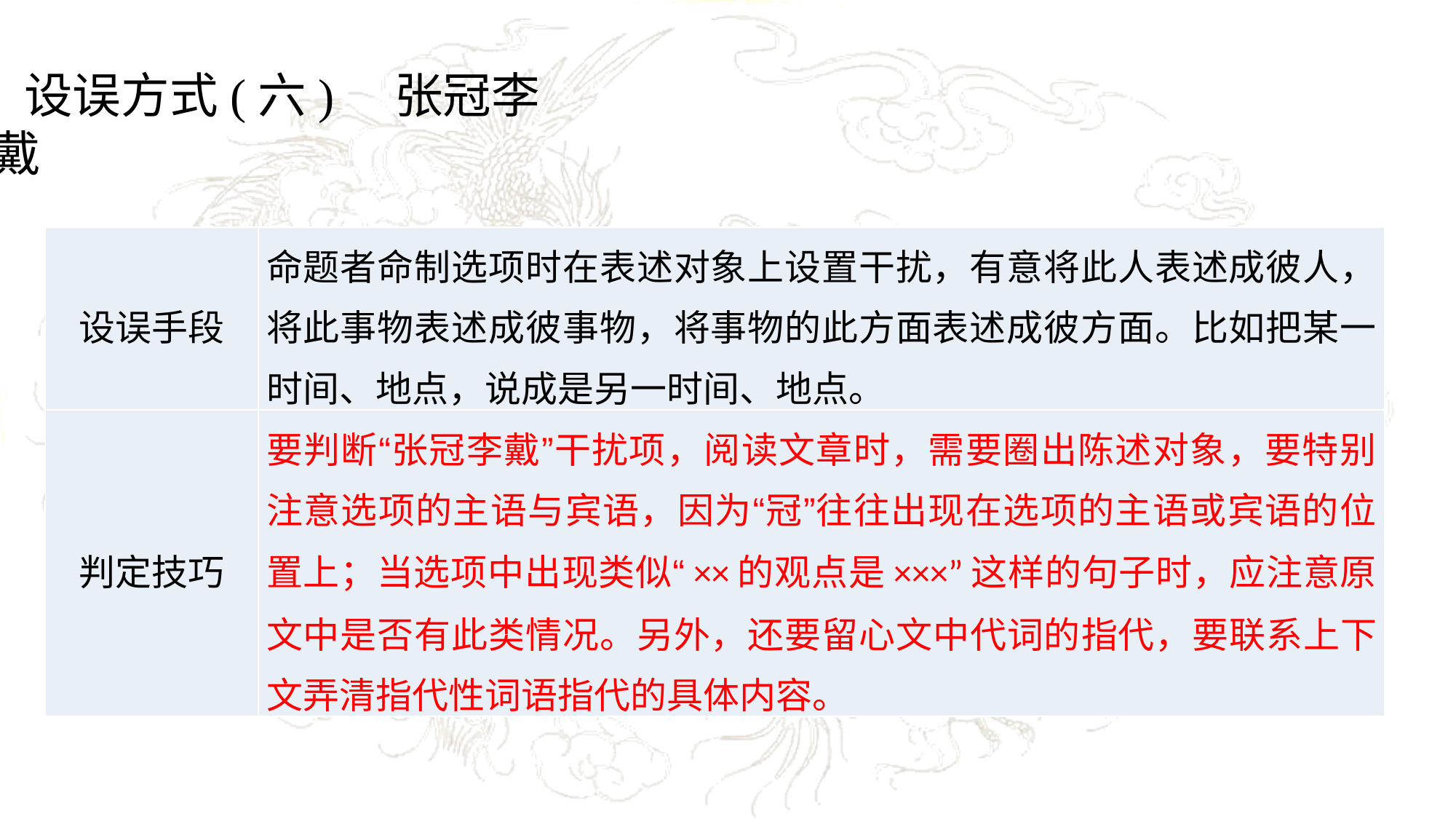

设误方式(六)　张冠李戴
| 设误手段 | 命题者命制选项时在表述对象上设置干扰，有意将此人表述成彼人，将此事物表述成彼事物，将事物的此方面表述成彼方面。比如把某一时间、地点，说成是另一时间、地点。 |
| --- | --- |
| 判定技巧 | 要判断“张冠李戴”干扰项，阅读文章时，需要圈出陈述对象，要特别注意选项的主语与宾语，因为“冠”往往出现在选项的主语或宾语的位置上；当选项中出现类似“××的观点是×××”这样的句子时，应注意原文中是否有此类情况。另外，还要留心文中代词的指代，要联系上下文弄清指代性词语指代的具体内容。 |